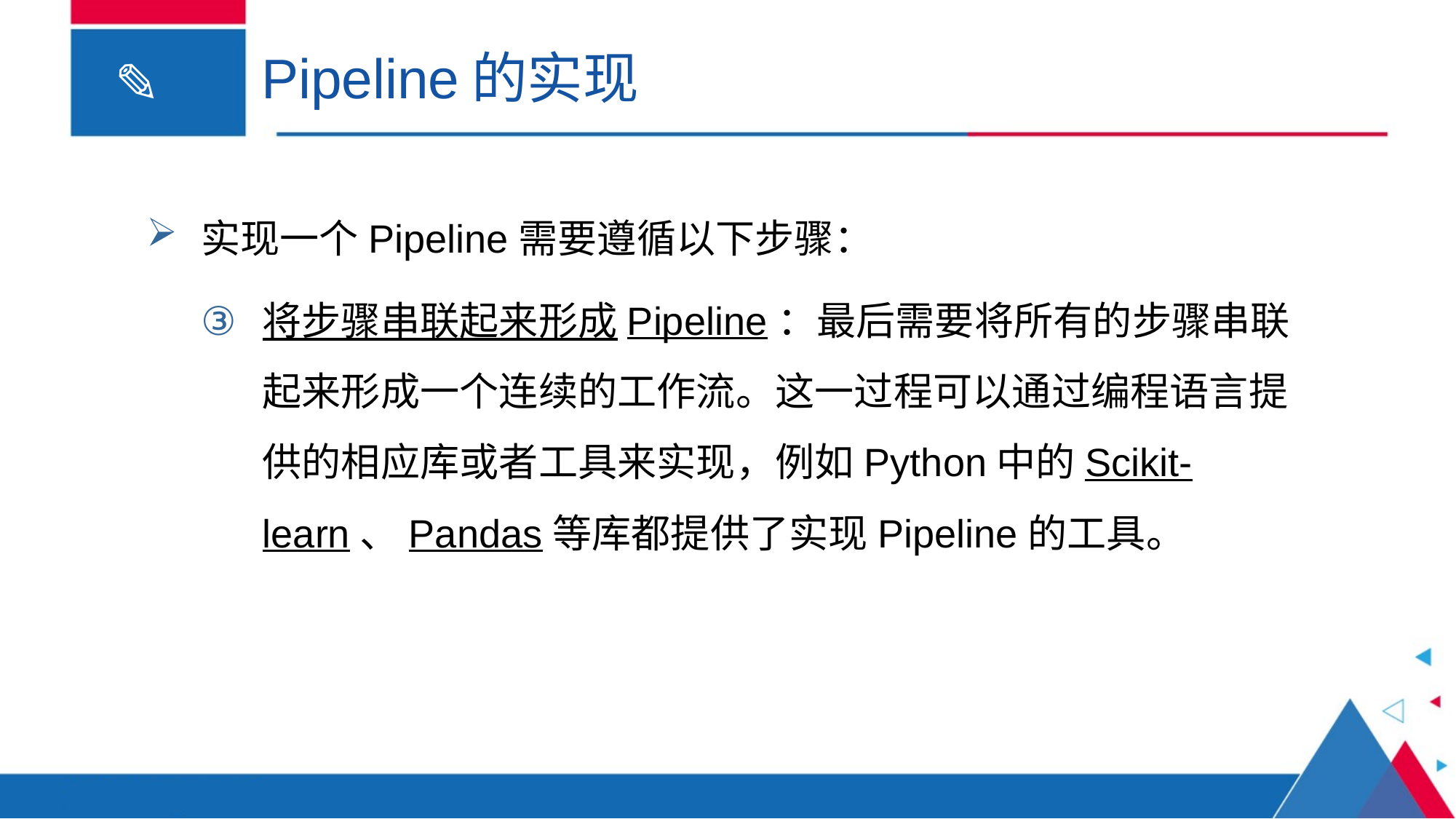

# Pipeline的实现
实现一个Pipeline需要遵循以下步骤：
将步骤串联起来形成Pipeline：最后需要将所有的步骤串联起来形成一个连续的工作流。这一过程可以通过编程语言提供的相应库或者工具来实现，例如Python中的Scikit-learn、Pandas等库都提供了实现Pipeline的工具。